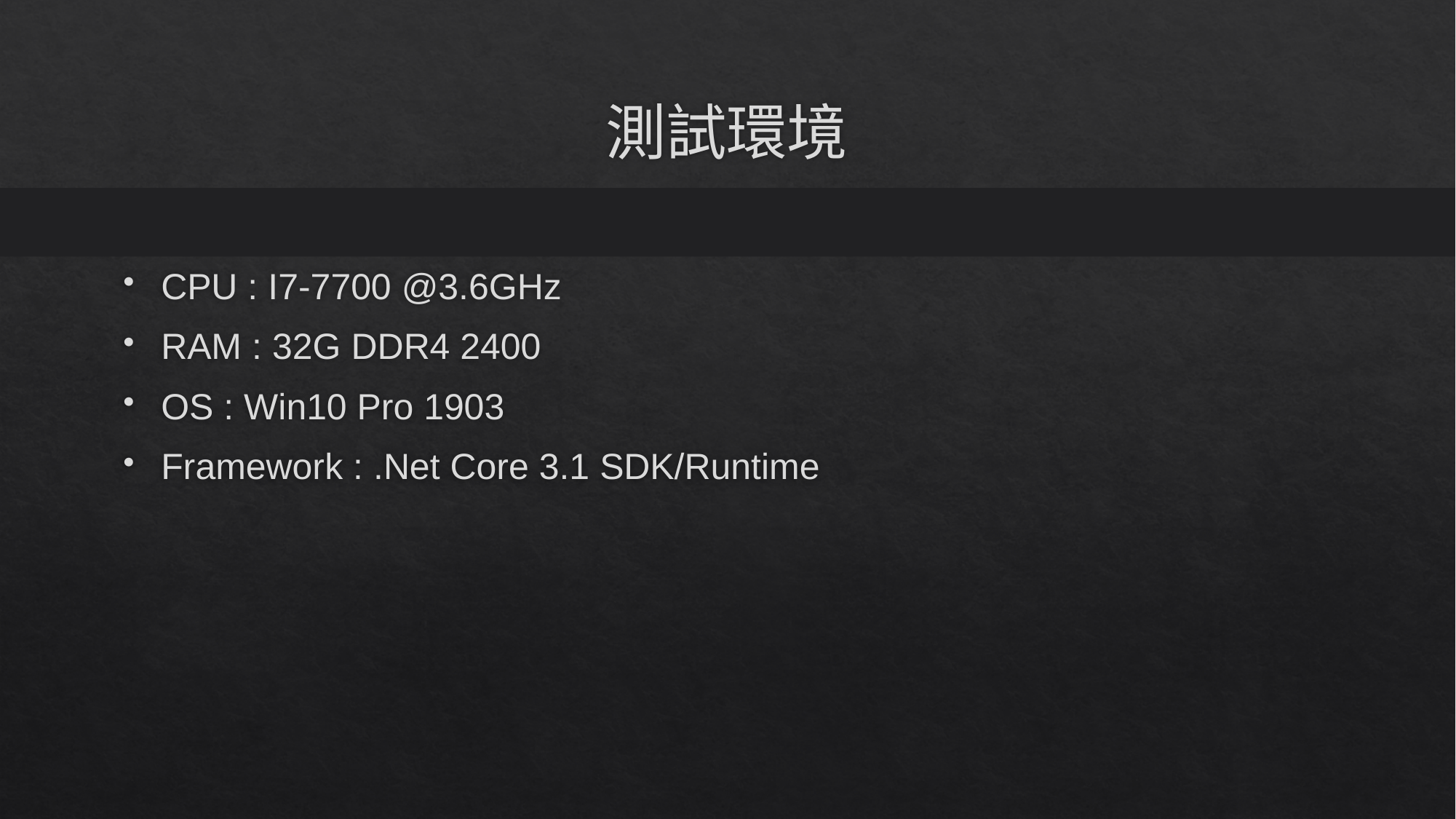

# 測試環境
CPU : I7-7700 @3.6GHz
RAM : 32G DDR4 2400
OS : Win10 Pro 1903
Framework : .Net Core 3.1 SDK/Runtime